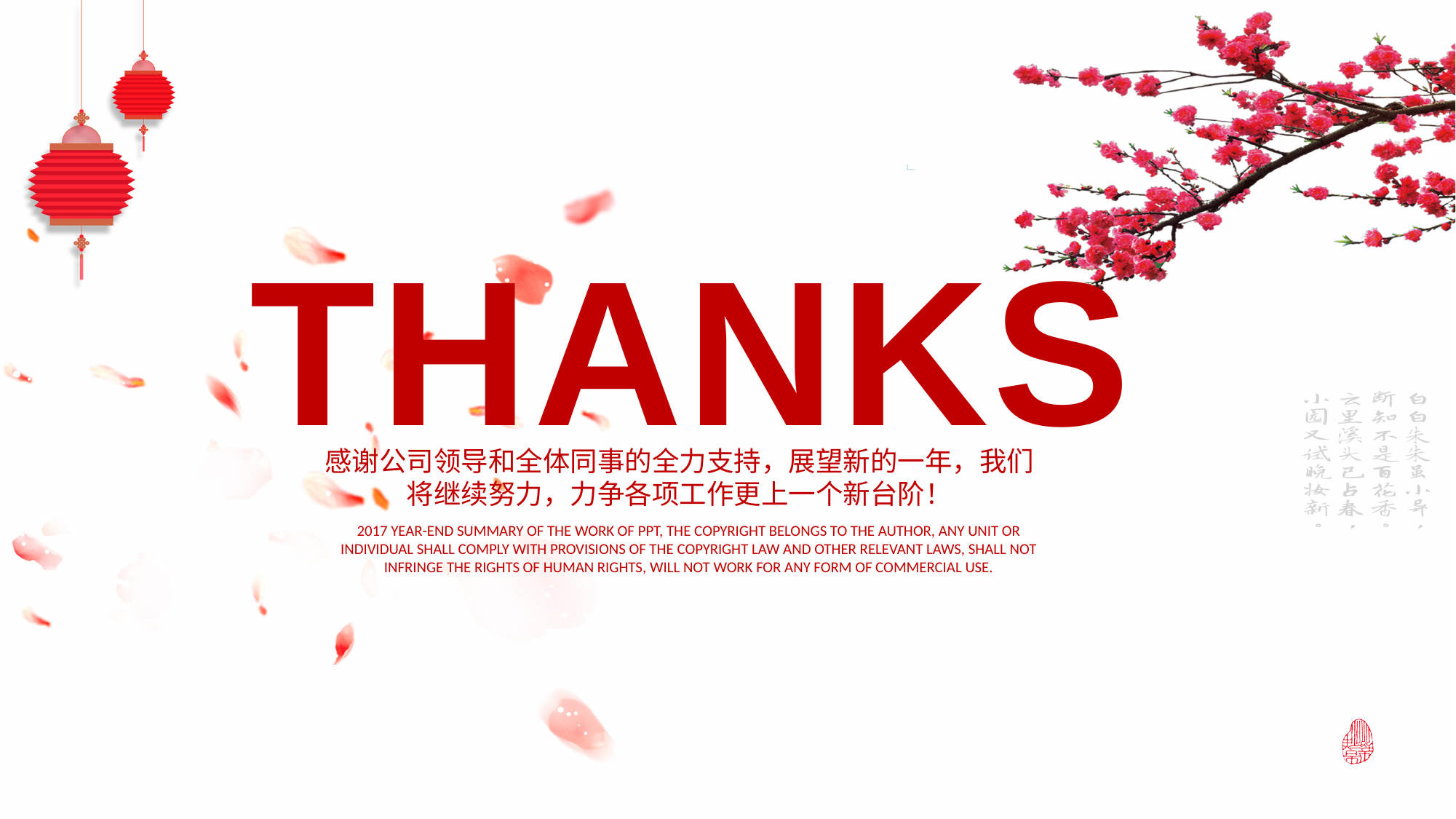

THANKS
感谢公司领导和全体同事的全力支持，展望新的一年，我们将继续努力，力争各项工作更上一个新台阶！
2017 YEAR-END SUMMARY OF THE WORK OF PPT, THE COPYRIGHT BELONGS TO THE AUTHOR, ANY UNIT OR INDIVIDUAL SHALL COMPLY WITH PROVISIONS OF THE COPYRIGHT LAW AND OTHER RELEVANT LAWS, SHALL NOT INFRINGE THE RIGHTS OF HUMAN RIGHTS, WILL NOT WORK FOR ANY FORM OF COMMERCIAL USE.